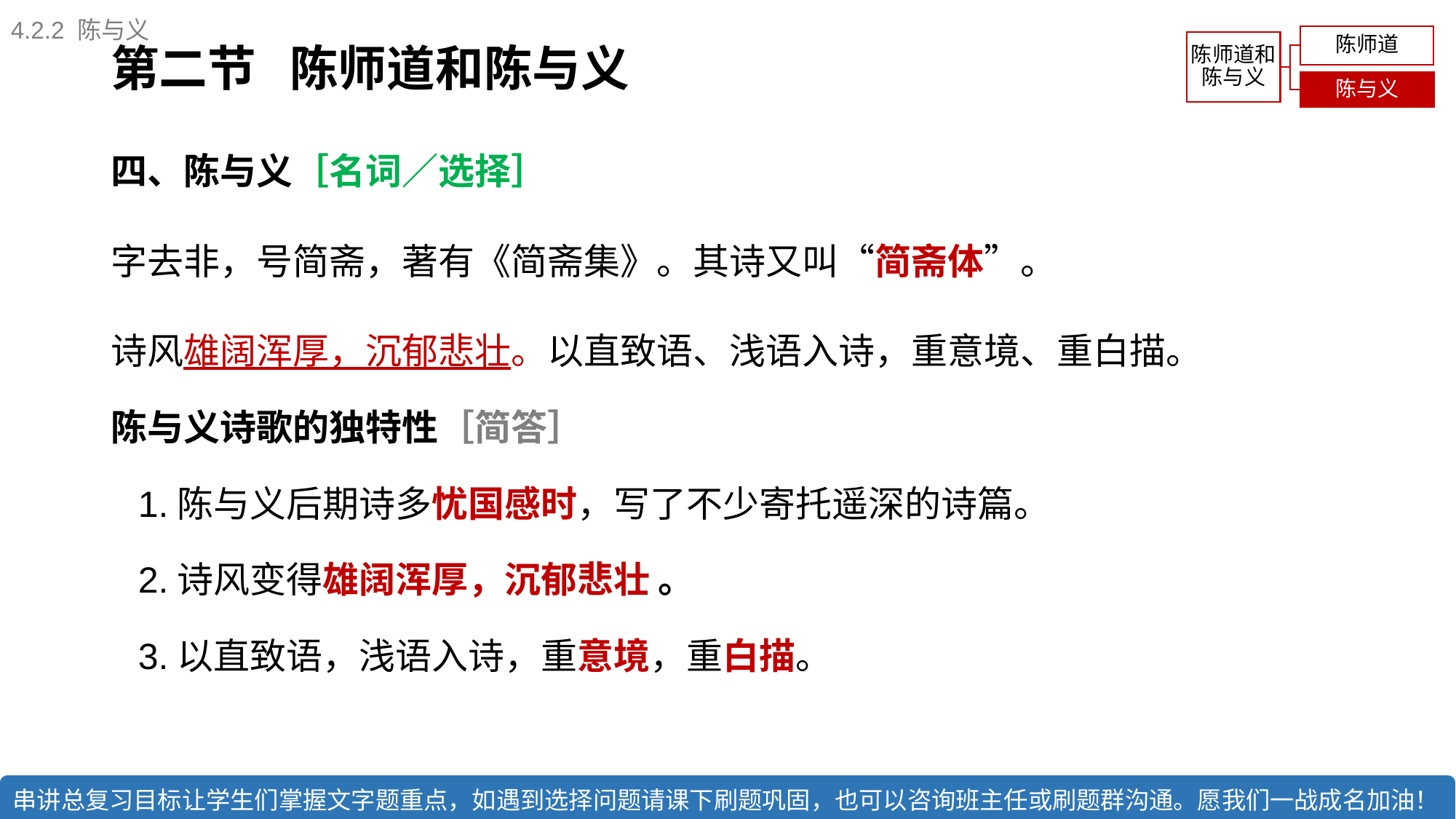

陈师道和陈与义
陈师道
陈与义
4.2.2 陈与义
# 第二节   陈师道和陈与义
四、陈与义［名词／选择］
字去非，号简斋，著有《简斋集》。其诗又叫“简斋体”。
诗风雄阔浑厚，沉郁悲壮。以直致语、浅语入诗，重意境、重白描。
陈与义诗歌的独特性［简答］
1.陈与义后期诗多忧国感时，写了不少寄托遥深的诗篇。
2.诗风变得雄阔浑厚，沉郁悲壮 。
3.以直致语，浅语入诗，重意境，重白描。